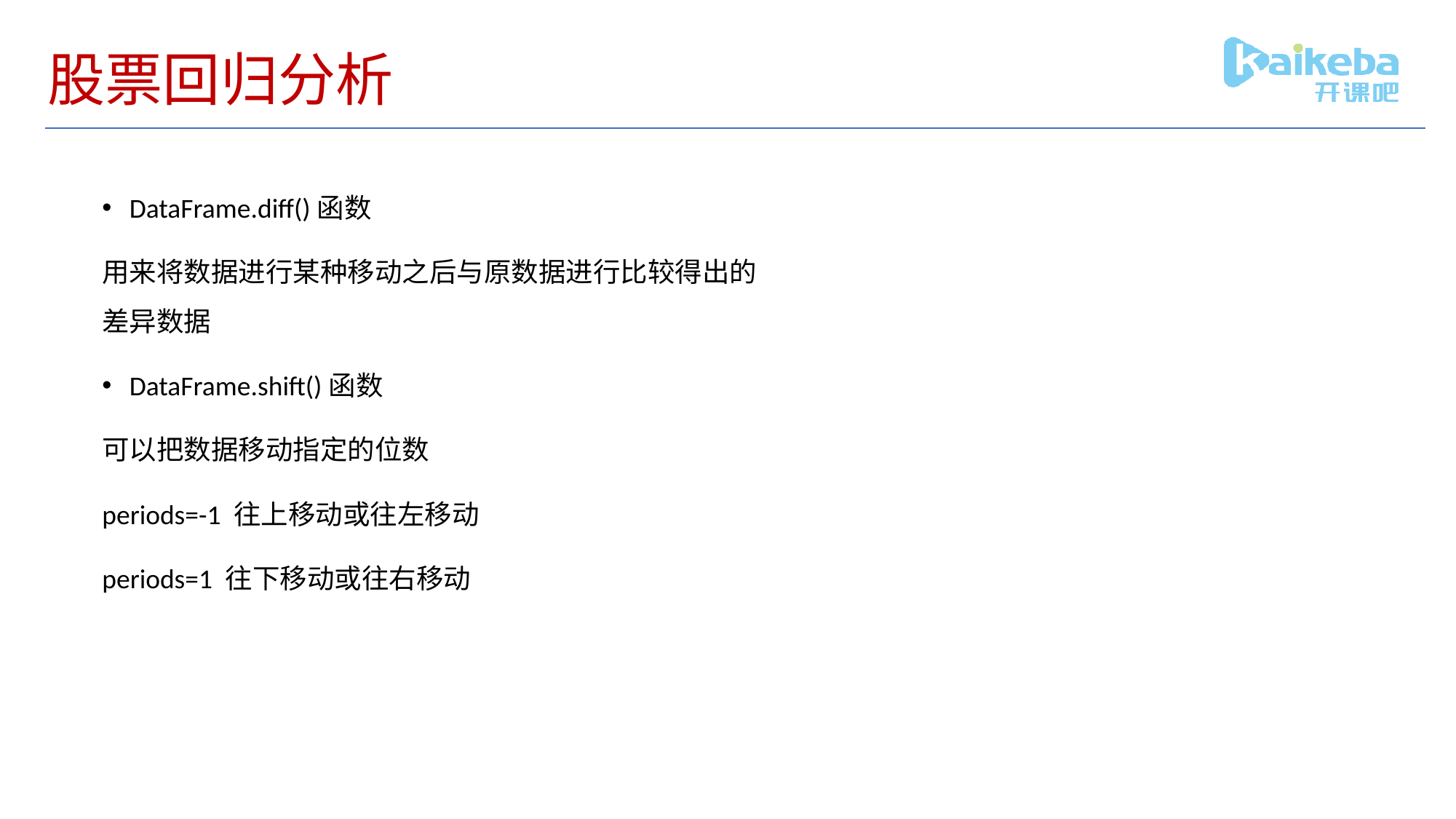

# 股票回归分析
DataFrame.diff()函数
用来将数据进行某种移动之后与原数据进行比较得出的差异数据
DataFrame.shift()函数
可以把数据移动指定的位数
periods=-1 往上移动或往左移动
periods=1 往下移动或往右移动